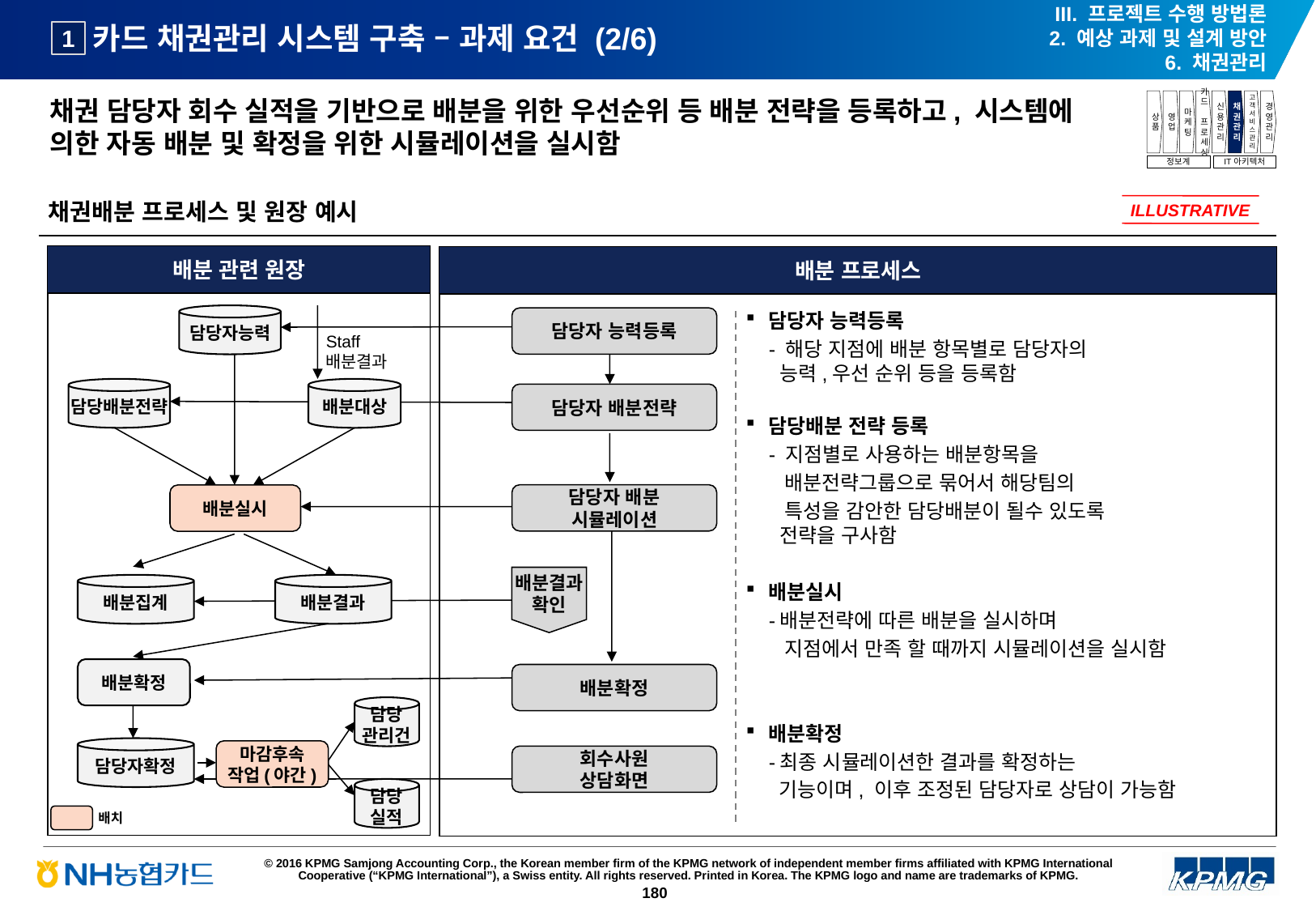

III. 프로젝트 수행 방법론
2. 예상 과제 및 설계 방안
6. 채권관리
# 카드 채권관리 시스템 구축 – 과제 요건 (2/6)
1
채권 담당자 회수 실적을 기반으로 배분을 위한 우선순위 등 배분 전략을 등록하고, 시스템에 의한 자동 배분 및 확정을 위한 시뮬레이션을 실시함
상품
영업
마케팅
카드
프로세싱
신용관리
채권관리
고객서비스관리
경영관리
정보계
IT아키텍처
채권배분 프로세스 및 원장 예시
ILLUSTRATIVE
배분 관련 원장

배분 프로세스

담당자 능력등록
    - 해당 지점에 배분 항목별로 담당자의
      능력,우선 순위 등을 등록함
담당배분 전략 등록
    - 지점별로 사용하는 배분항목을
      배분전략그룹으로 묶어서 해당팀의
      특성을 감안한 담당배분이 될수 있도록
      전략을 구사함

배분실시
    -배분전략에 따른 배분을 실시하며
      지점에서 만족 할 때까지 시뮬레이션을 실시함

배분확정
    -최종 시뮬레이션한 결과를 확정하는
     기능이며, 이후 조정된 담당자로 상담이 가능함
담당자능력

담당자 능력등록
Staff
배분결과

담당배분전략
배분대상
담당자 배분전략

담당자 배분
시뮬레이션
배분실시

배분결과
확인
배분집계
배분결과

배분확정
배분확정

담당
관리건

담당자확정
마감후속
작업(야간)
회수사원
상담화면

담당
실적

배치